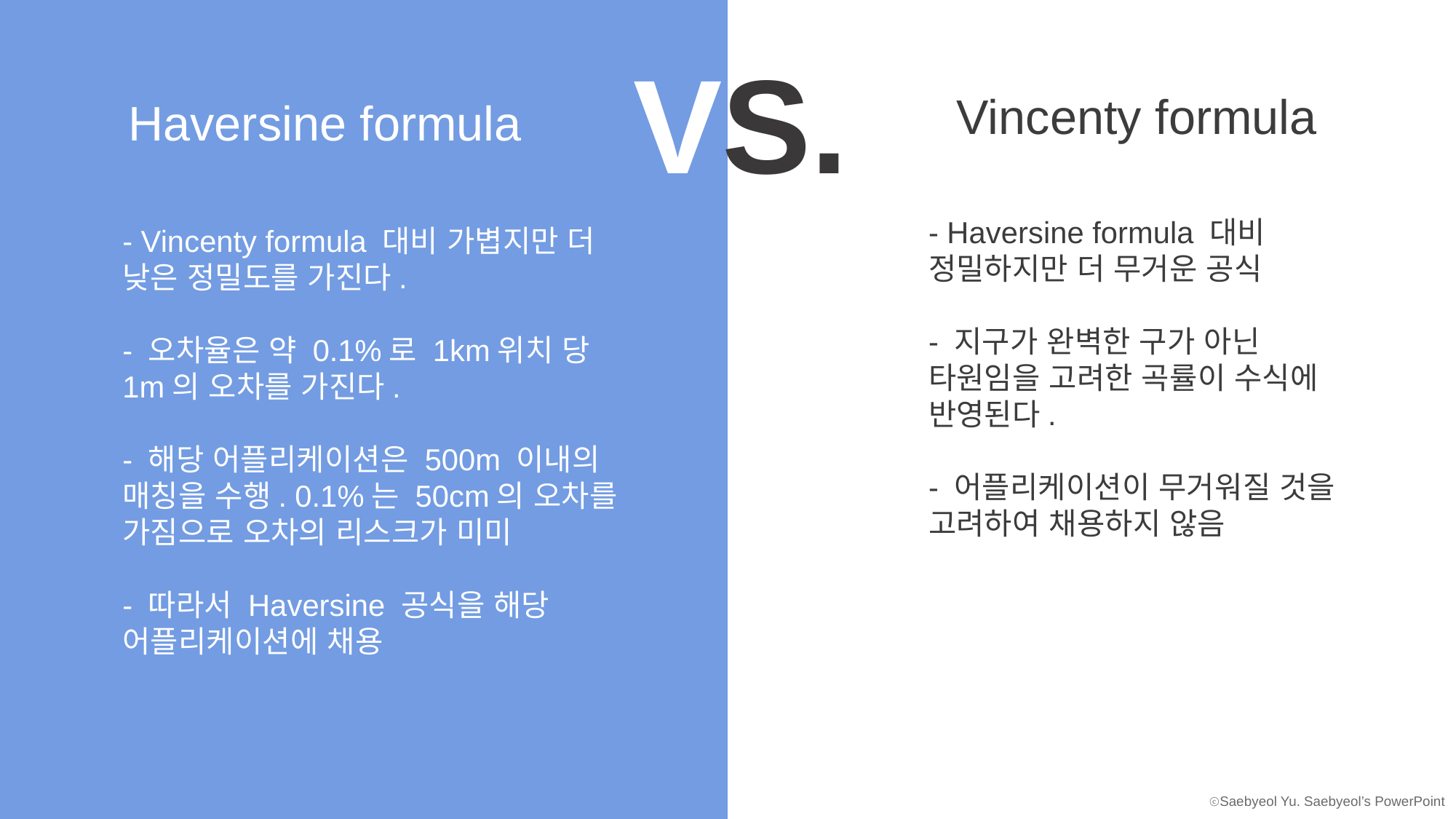

VS.
Vincenty formula
Haversine formula
- Haversine formula 대비 정밀하지만 더 무거운 공식

- 지구가 완벽한 구가 아닌 타원임을 고려한 곡률이 수식에 반영된다.

- 어플리케이션이 무거워질 것을 고려하여 채용하지 않음

- Vincenty formula 대비 가볍지만 더  낮은 정밀도를 가진다.

- 오차율은 약 0.1%로 1km위치 당 1m의 오차를 가진다.

- 해당 어플리케이션은 500m 이내의 매칭을 수행. 0.1%는 50cm의 오차를 가짐으로 오차의 리스크가 미미

- 따라서 Haversine 공식을 해당 어플리케이션에 채용